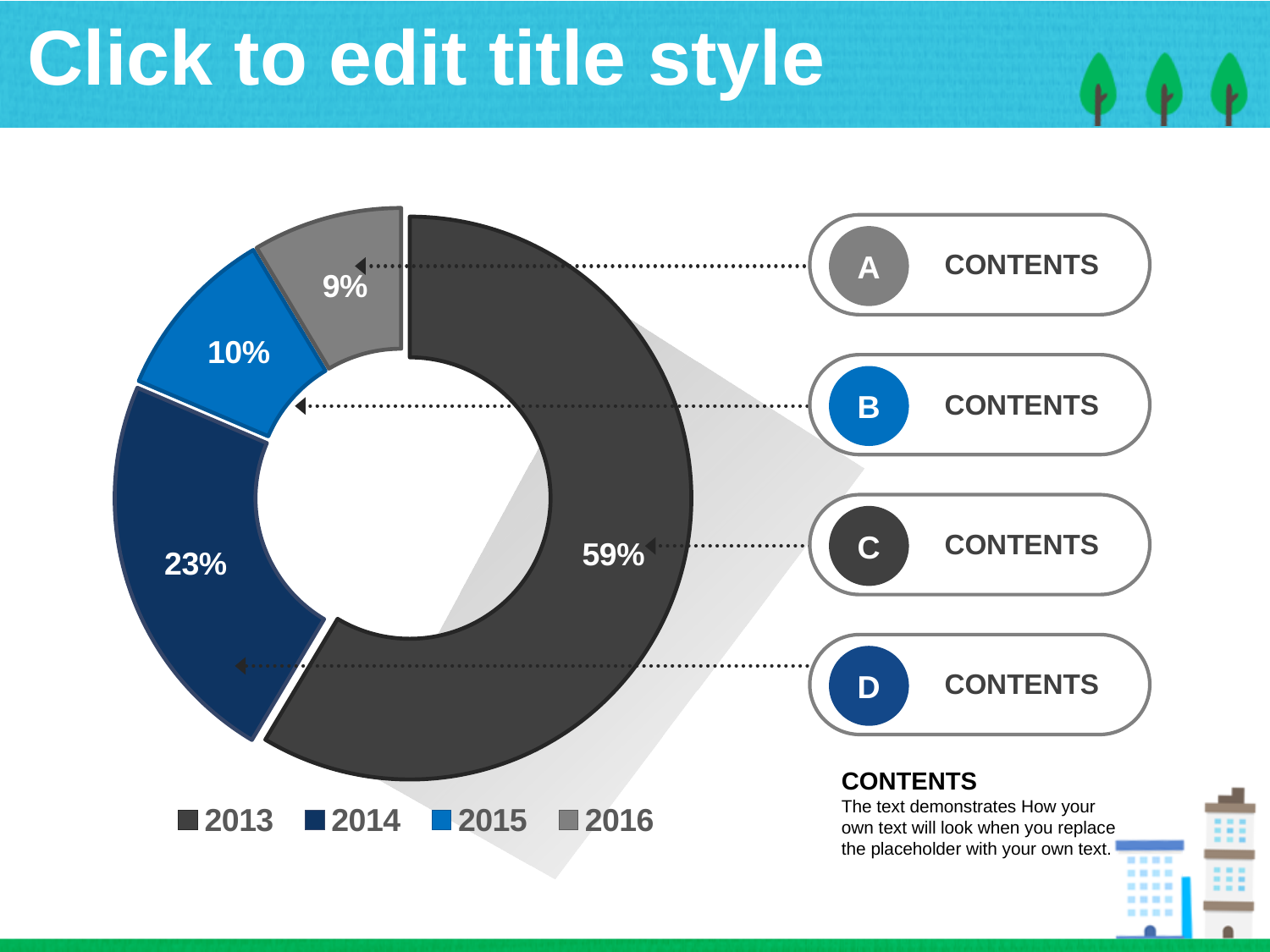

# Click to edit title style

### Chart

| Category | 판매 |
|---|---|
| 2013 | 8.2 |
| 2014 | 3.2 |
| 2015 | 1.4 |
| 2016 | 1.2 |
A
CONTENTS

B
CONTENTS

C
CONTENTS

D
CONTENTS
CONTENTS
The text demonstrates How your own text will look when you replace the placeholder with your own text.